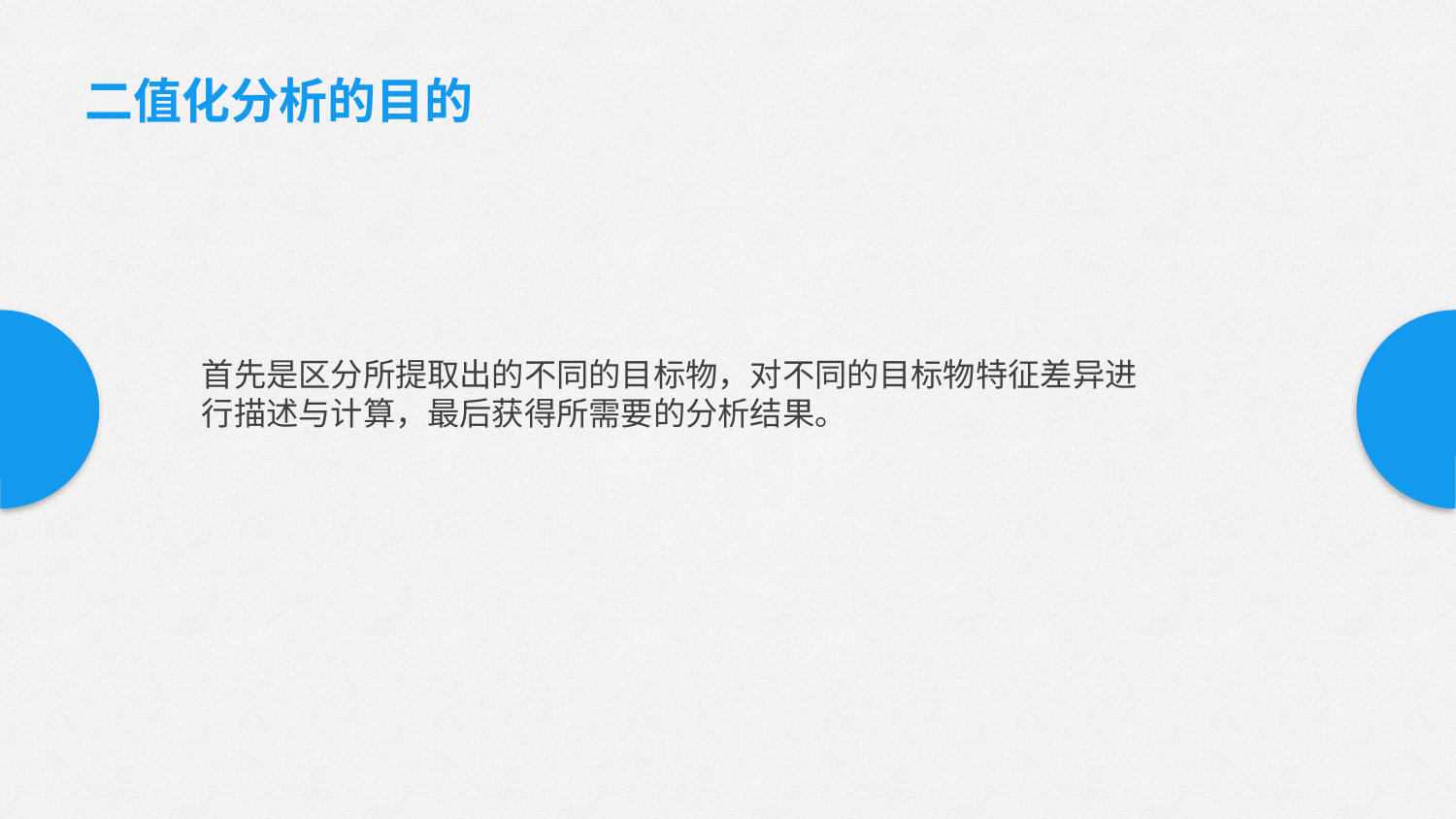

二值化分析的目的
首先是区分所提取出的不同的目标物，对不同的目标物特征差异进行描述与计算，最后获得所需要的分析结果。